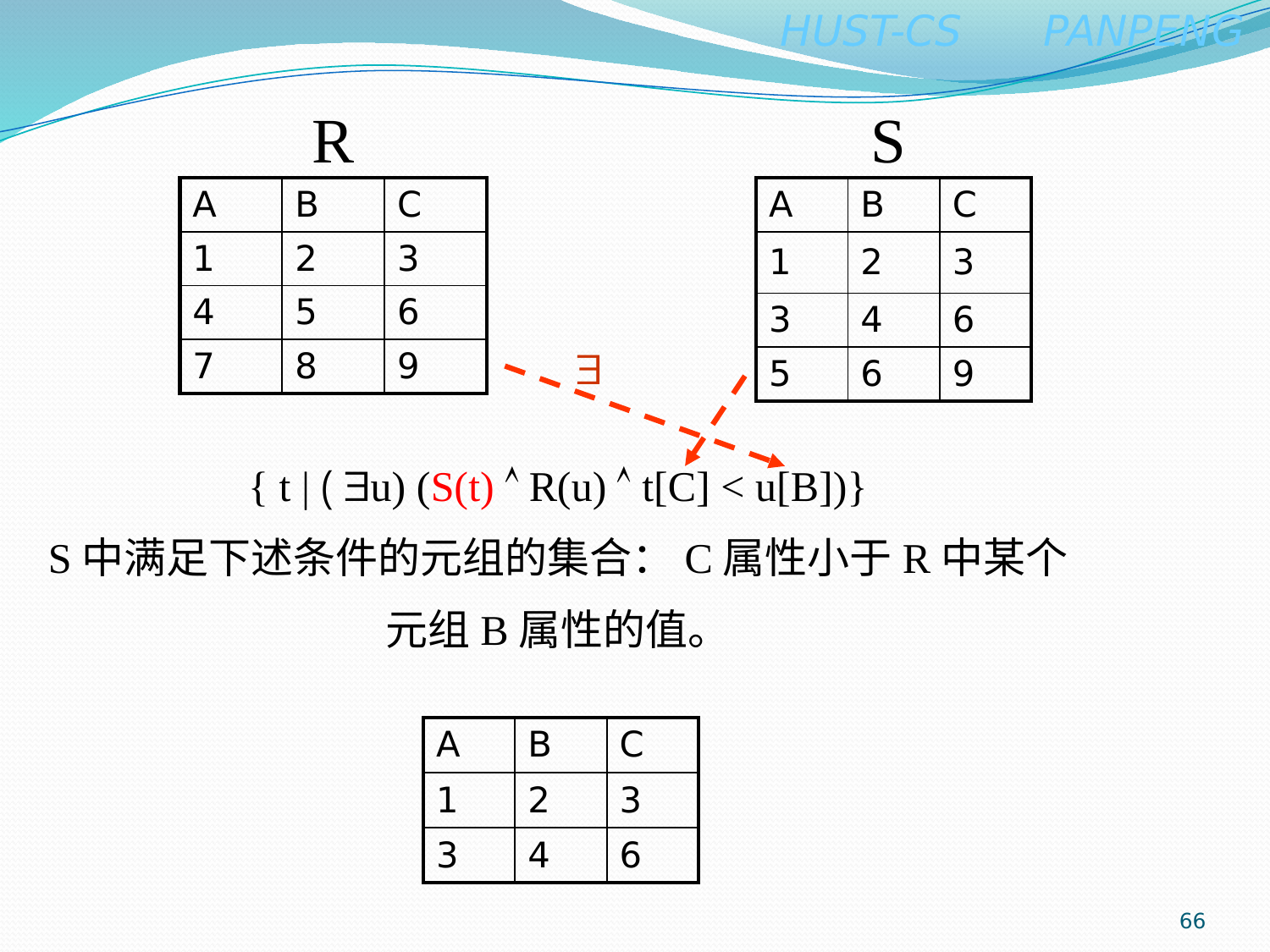

R
S
| A | B | C |
| --- | --- | --- |
| 1 | 2 | 3 |
| 4 | 5 | 6 |
| 7 | 8 | 9 |
| A | B | C |
| --- | --- | --- |
| 1 | 2 | 3 |
| 3 | 4 | 6 |
| 5 | 6 | 9 |
∃

{ t | ( ∃u) (S(t) ∧ R(u) ∧ t[C] < u[B])}
S中满足下述条件的元组的集合：C属性小于R中某个
元组B属性的值。
| A | B | C |
| --- | --- | --- |
| 1 | 2 | 3 |
| 3 | 4 | 6 |
66